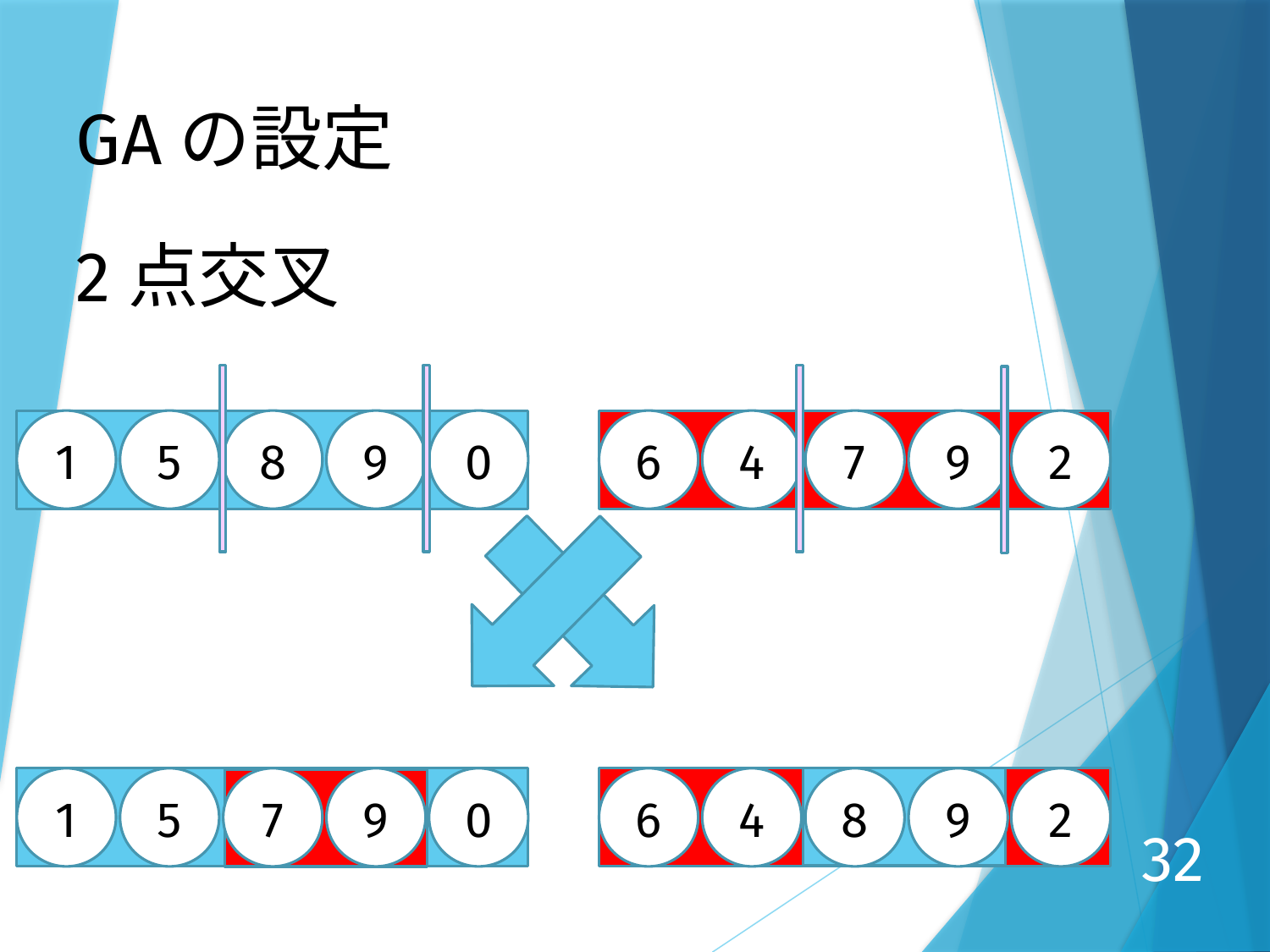

GAの設定
2点交叉

1

5
8
9
0
6

4
7
9
2

1

5
7
9
0
6

4
8
9
2

32